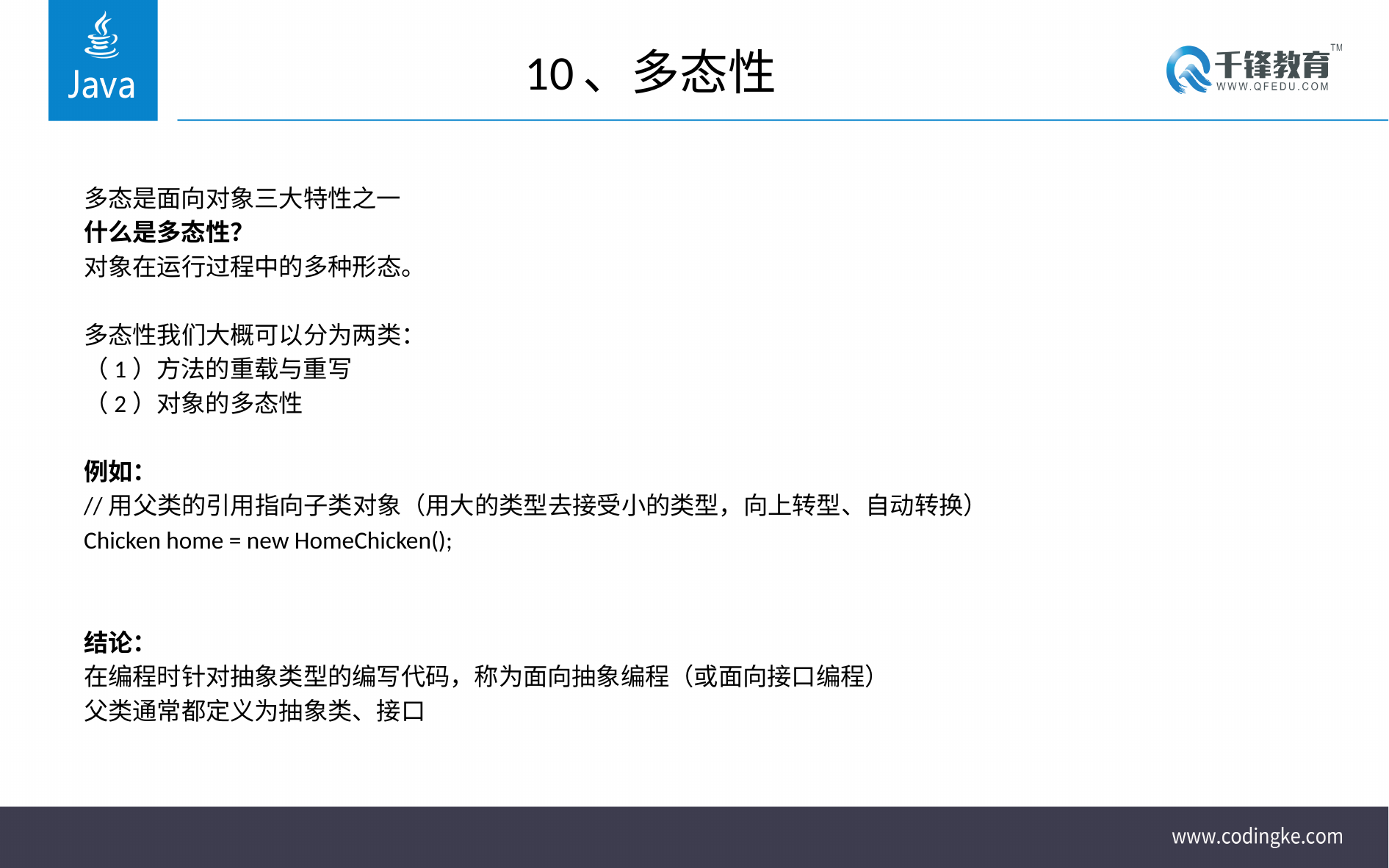

# 10、多态性
多态是面向对象三大特性之一
什么是多态性？
对象在运行过程中的多种形态。

多态性我们大概可以分为两类：
（1）方法的重载与重写
（2）对象的多态性

例如：
//用父类的引用指向子类对象（用大的类型去接受小的类型，向上转型、自动转换）
Chicken home = new HomeChicken();

结论：
在编程时针对抽象类型的编写代码，称为面向抽象编程（或面向接口编程）
父类通常都定义为抽象类、接口